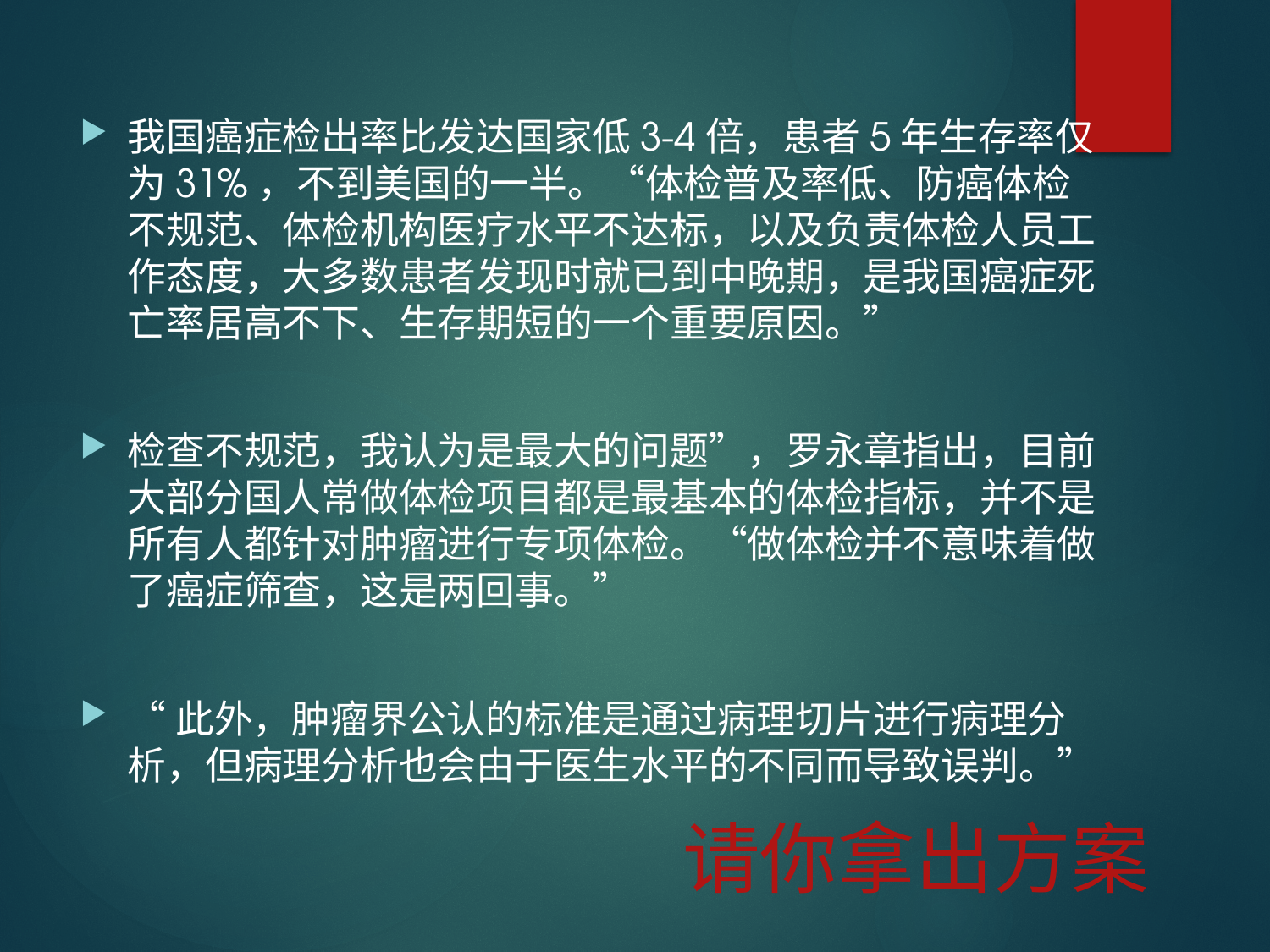

#
我国癌症检出率比发达国家低3-4倍，患者5年生存率仅为31%，不到美国的一半。“体检普及率低、防癌体检不规范、体检机构医疗水平不达标，以及负责体检人员工作态度，大多数患者发现时就已到中晚期，是我国癌症死亡率居高不下、生存期短的一个重要原因。”

检查不规范，我认为是最大的问题”，罗永章指出，目前大部分国人常做体检项目都是最基本的体检指标，并不是所有人都针对肿瘤进行专项体检。“做体检并不意味着做了癌症筛查，这是两回事。”

“此外，肿瘤界公认的标准是通过病理切片进行病理分析，但病理分析也会由于医生水平的不同而导致误判。”

请你拿出方案